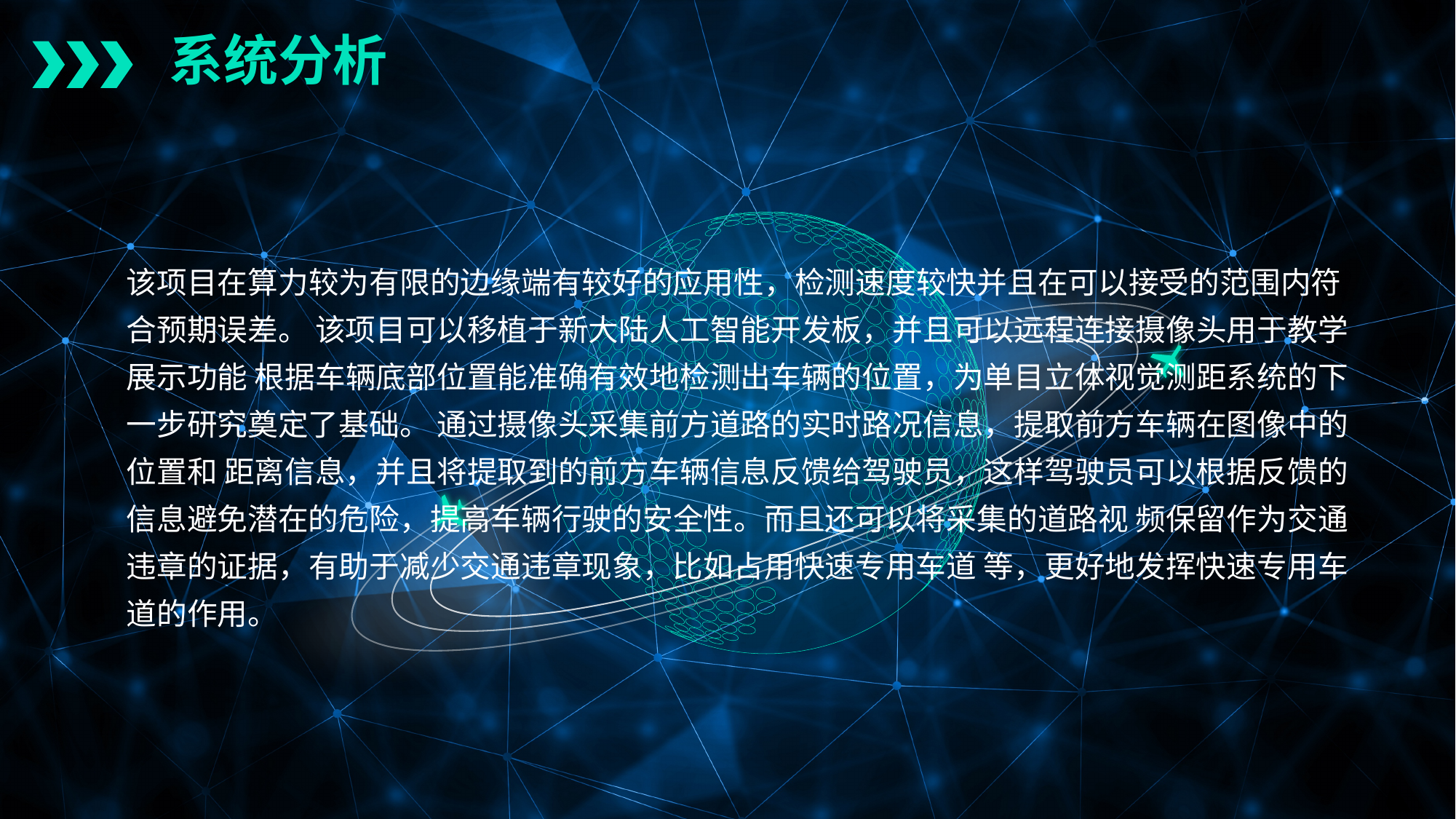

系统分析

该项目在算力较为有限的边缘端有较好的应用性，检测速度较快并且在可以接受的范围内符合预期误差。 该项目可以移植于新大陆人工智能开发板，并且可以远程连接摄像头用于教学展示功能 根据车辆底部位置能准确有效地检测出车辆的位置，为单目立体视觉测距系统的下一步研究奠定了基础。 通过摄像头采集前方道路的实时路况信息，提取前方车辆在图像中的位置和 距离信息，并且将提取到的前方车辆信息反馈给驾驶员，这样驾驶员可以根据反馈的信息避免潜在的危险，提高车辆行驶的安全性。而且还可以将采集的道路视 频保留作为交通违章的证据，有助于减少交通违章现象，比如占用快速专用车道 等，更好地发挥快速专用车道的作用。